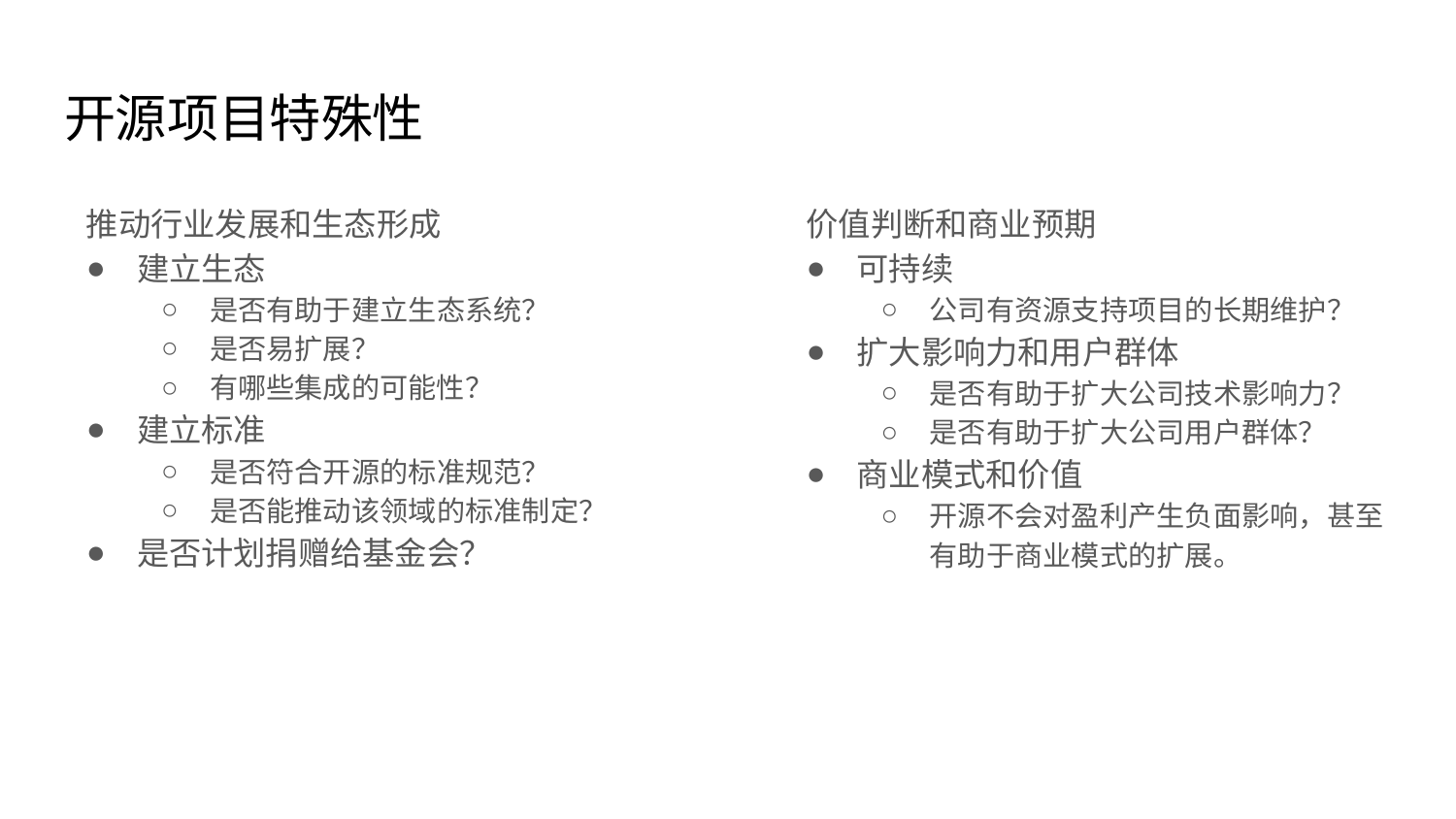

# 开源项目特殊性
推动行业发展和生态形成
建立生态
是否有助于建立生态系统？
是否易扩展？
有哪些集成的可能性？
建立标准
是否符合开源的标准规范？
是否能推动该领域的标准制定？
是否计划捐赠给基金会？
价值判断和商业预期
可持续
公司有资源支持项目的长期维护？
扩大影响力和用户群体
是否有助于扩大公司技术影响力？
是否有助于扩大公司用户群体？
商业模式和价值
开源不会对盈利产生负面影响，甚至有助于商业模式的扩展。